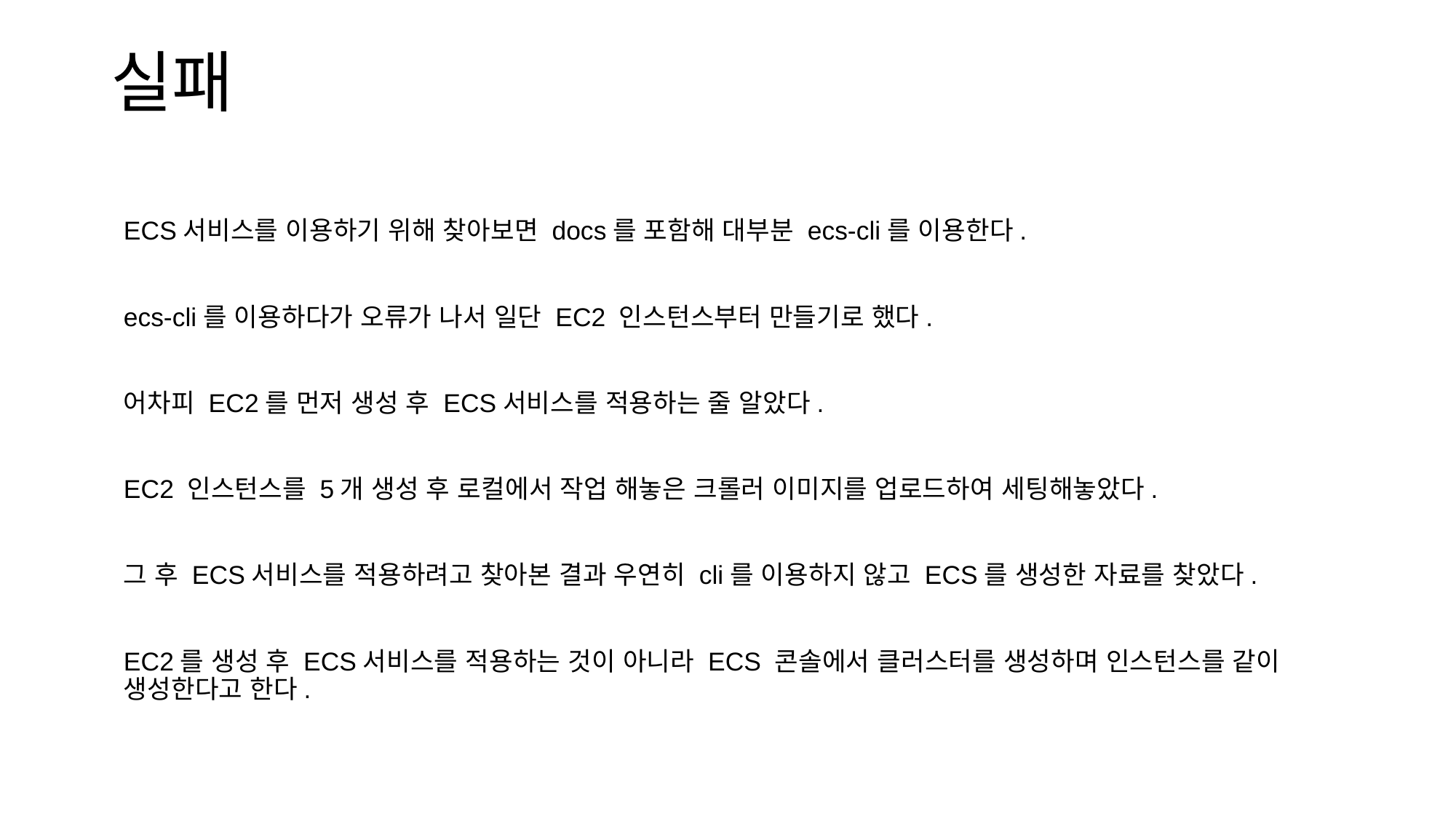

실패

ECS서비스를 이용하기 위해 찾아보면 docs를 포함해 대부분 ecs-cli를 이용한다.

ecs-cli를 이용하다가 오류가 나서 일단 EC2 인스턴스부터 만들기로 했다.

어차피 EC2를 먼저 생성 후 ECS서비스를 적용하는 줄 알았다.

EC2 인스턴스를 5개 생성 후 로컬에서 작업 해놓은 크롤러 이미지를 업로드하여 세팅해놓았다.

그 후 ECS서비스를 적용하려고 찾아본 결과 우연히 cli를 이용하지 않고 ECS를 생성한 자료를 찾았다.

EC2를 생성 후 ECS서비스를 적용하는 것이 아니라 ECS 콘솔에서 클러스터를 생성하며 인스턴스를 같이 생성한다고 한다.